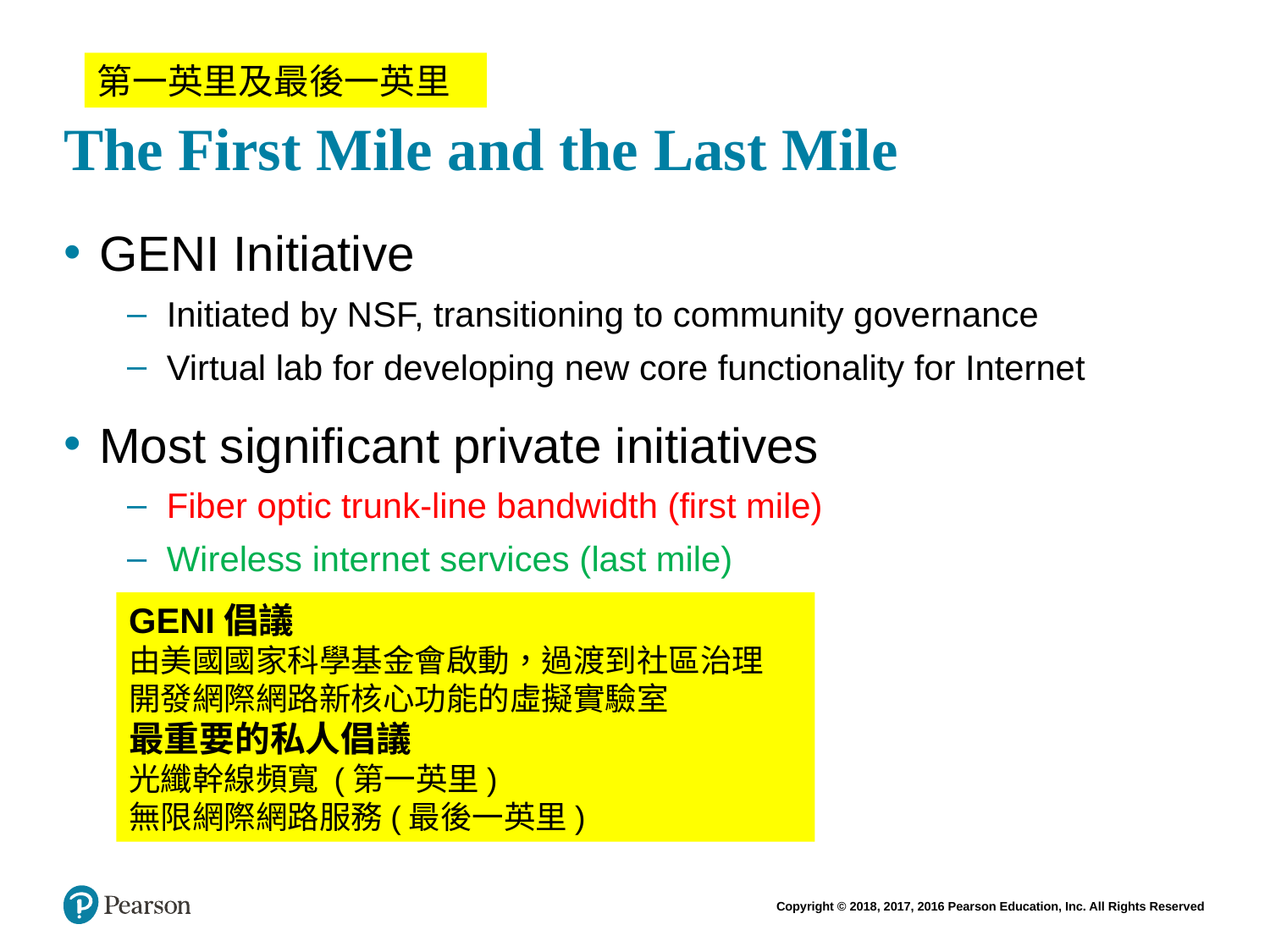

# The First Mile and the Last Mile
第一英里及最後一英里
GENI Initiative
Initiated by NSF, transitioning to community governance
Virtual lab for developing new core functionality for Internet
Most significant private initiatives
Fiber optic trunk-line bandwidth (first mile)
Wireless internet services (last mile)
GENI倡議
由美國國家科學基金會啟動，過渡到社區治理
開發網際網路新核心功能的虛擬實驗室
最重要的私人倡議
光纖幹線頻寬 (第一英里)
無限網際網路服務(最後一英里)